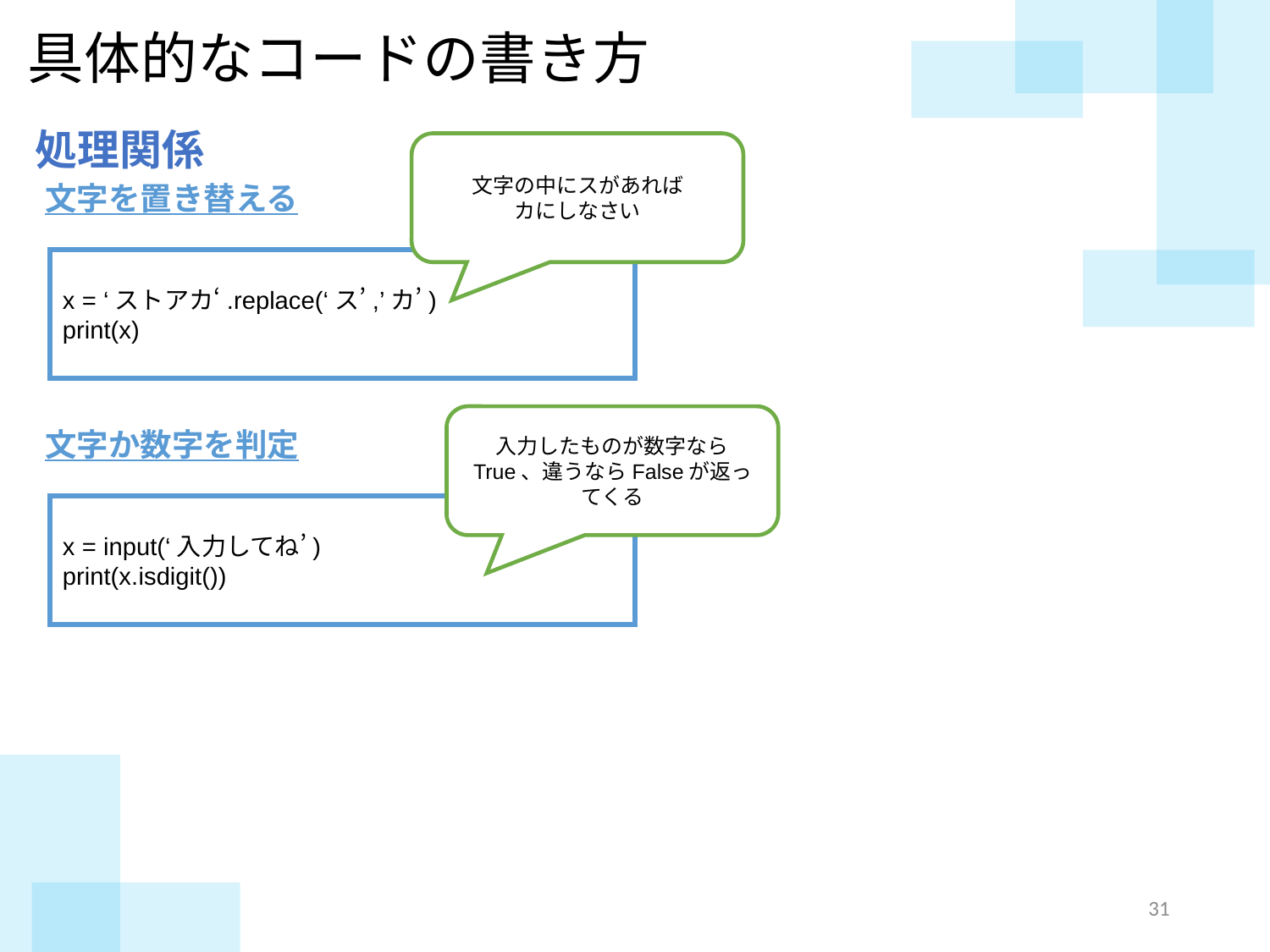

具体的なコードの書き方
処理関係
文字の中にスがあれば
カにしなさい
文字を置き替える

x = ‘ストアカ‘.replace(‘ス’,’カ’)
print(x)
入力したものが数字なら
True、違うならFalseが返ってくる
文字か数字を判定

x = input(‘入力してね’)
print(x.isdigit())
31